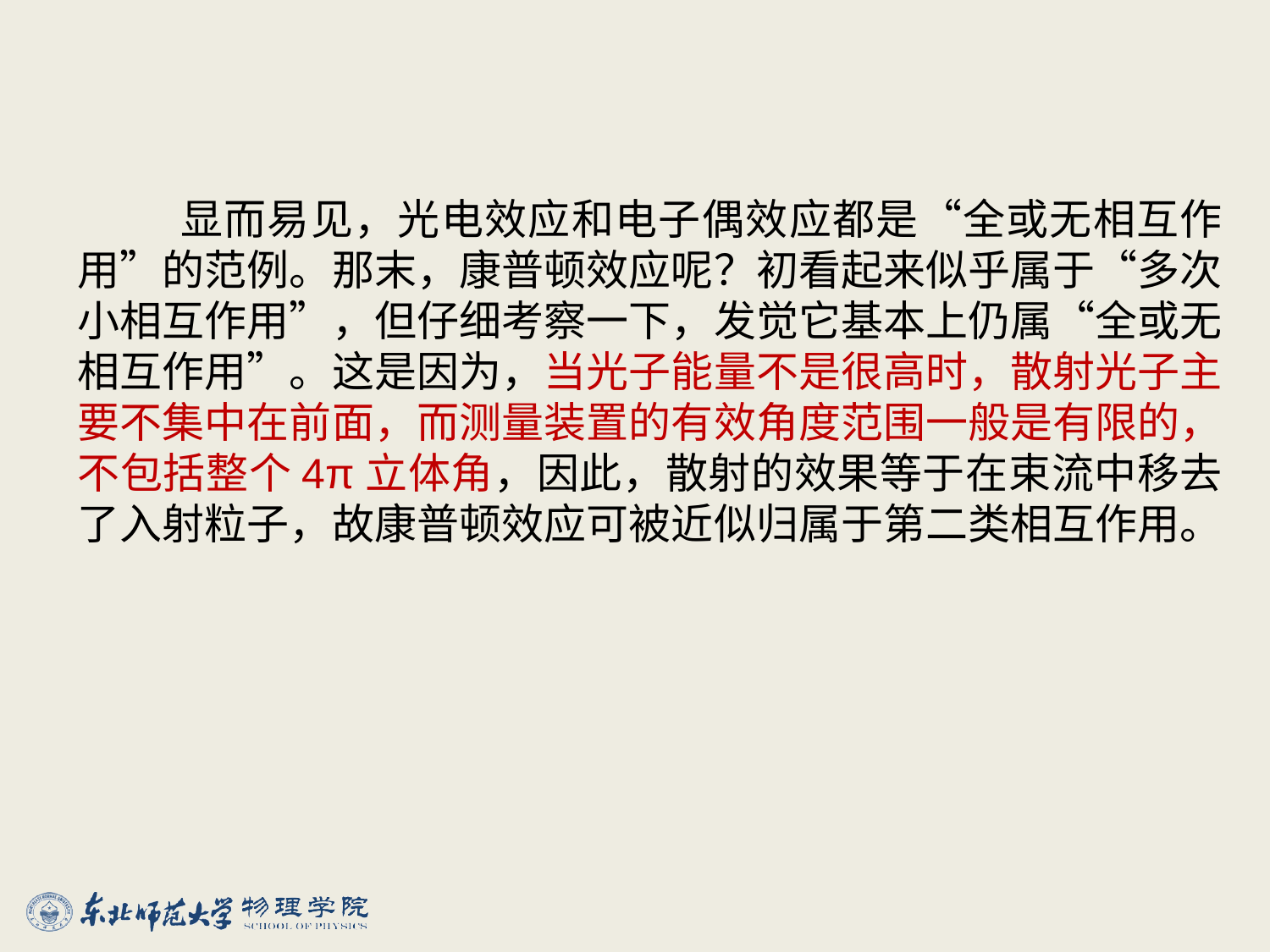

显而易见，光电效应和电子偶效应都是“全或无相互作用”的范例。那末，康普顿效应呢？初看起来似乎属于“多次小相互作用”，但仔细考察一下，发觉它基本上仍属“全或无相互作用”。这是因为，当光子能量不是很高时，散射光子主要不集中在前面，而测量装置的有效角度范围一般是有限的，不包括整个4π立体角，因此，散射的效果等于在束流中移去了入射粒子，故康普顿效应可被近似归属于第二类相互作用。